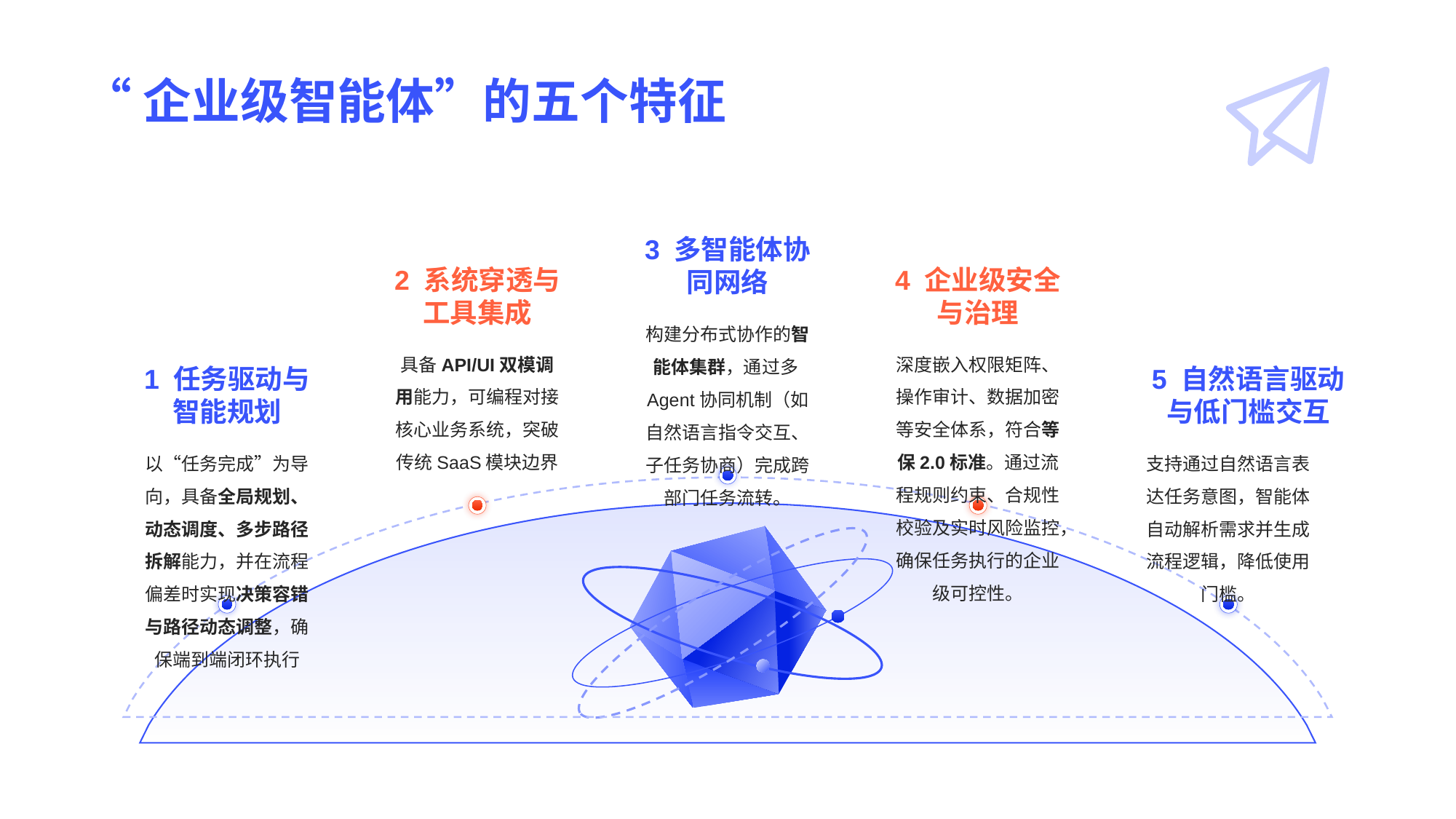

# “企业级智能体”的五个特征
3 多智能体协同网络
2 系统穿透与工具集成
4 企业级安全与治理
构建分布式协作的智能体集群，通过多Agent协同机制（如自然语言指令交互、子任务协商）完成跨部门任务流转。
具备API/UI双模调用能力，可编程对接核心业务系统，突破传统SaaS模块边界
深度嵌入权限矩阵、操作审计、数据加密等安全体系，符合等保2.0标准。通过流程规则约束、合规性校验及实时风险监控，确保任务执行的企业级可控性。
1 任务驱动与智能规划
5 自然语言驱动与低门槛交互
以“任务完成”为导向，具备全局规划、动态调度、多步路径拆解能力，并在流程偏差时实现决策容错与路径动态调整，确保端到端闭环执行
支持通过自然语言表达任务意图，智能体自动解析需求并生成流程逻辑，降低使用门槛。